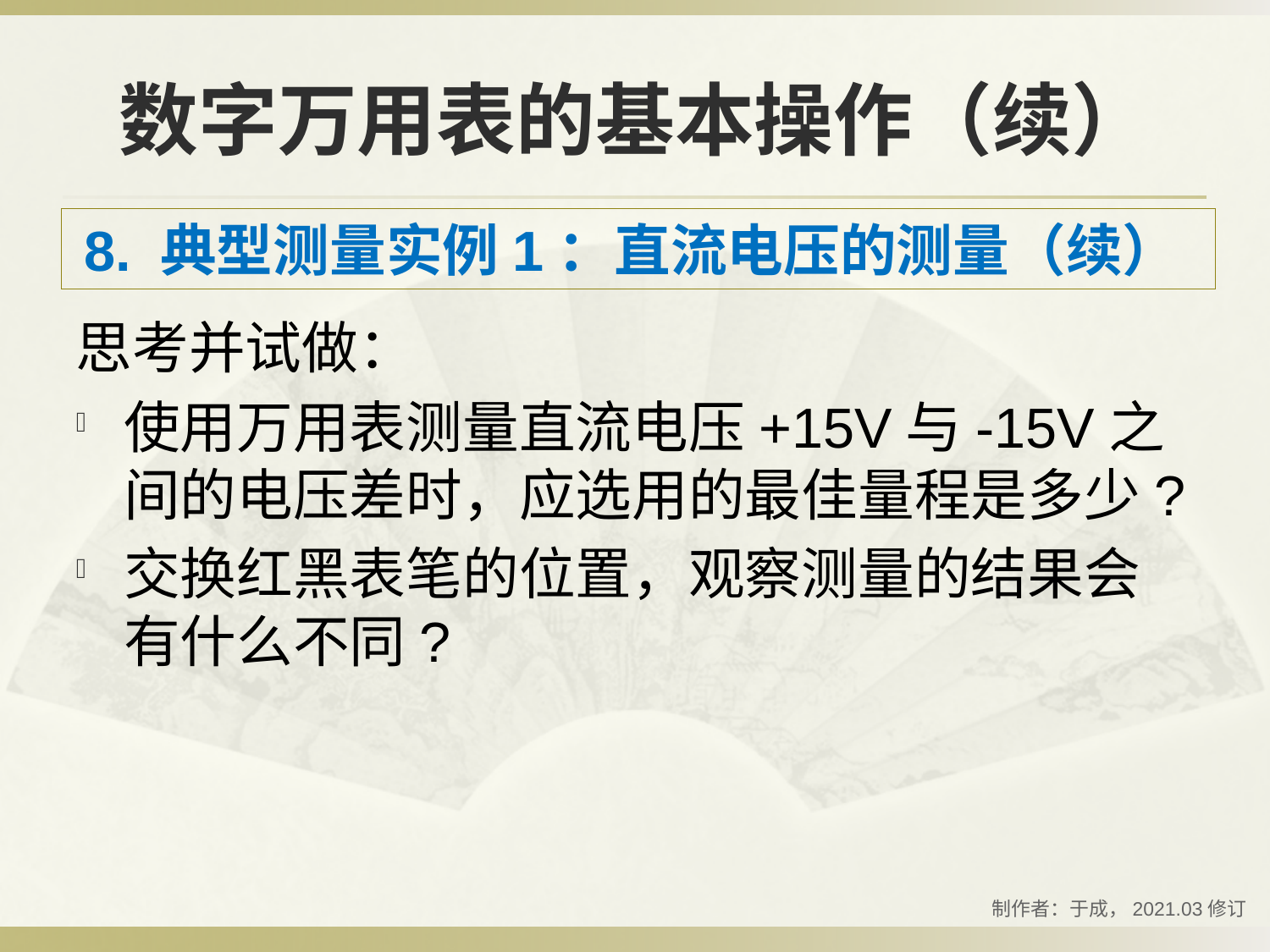

# 数字万用表的基本操作（续）
8. 典型测量实例1：直流电压的测量（续）
思考并试做：
使用万用表测量直流电压+15V与-15V之间的电压差时，应选用的最佳量程是多少?
交换红黑表笔的位置，观察测量的结果会有什么不同?
制作者：于成，2021.03修订